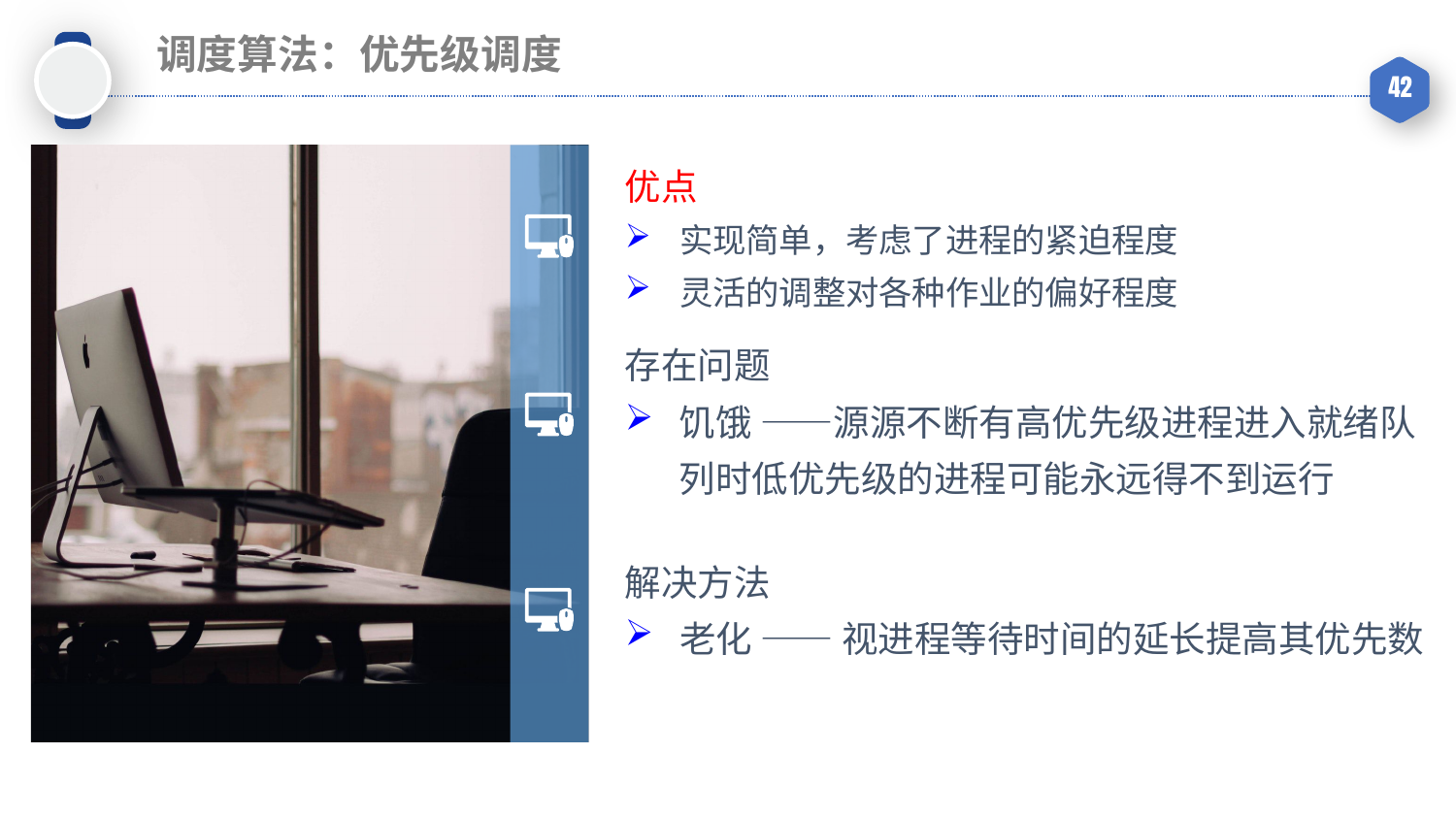

调度算法：优先级调度

优点
实现简单，考虑了进程的紧迫程度
灵活的调整对各种作业的偏好程度

存在问题
饥饿 ——源源不断有高优先级进程进入就绪队列时低优先级的进程可能永远得不到运行

解决方法
老化 —— 视进程等待时间的延长提高其优先数